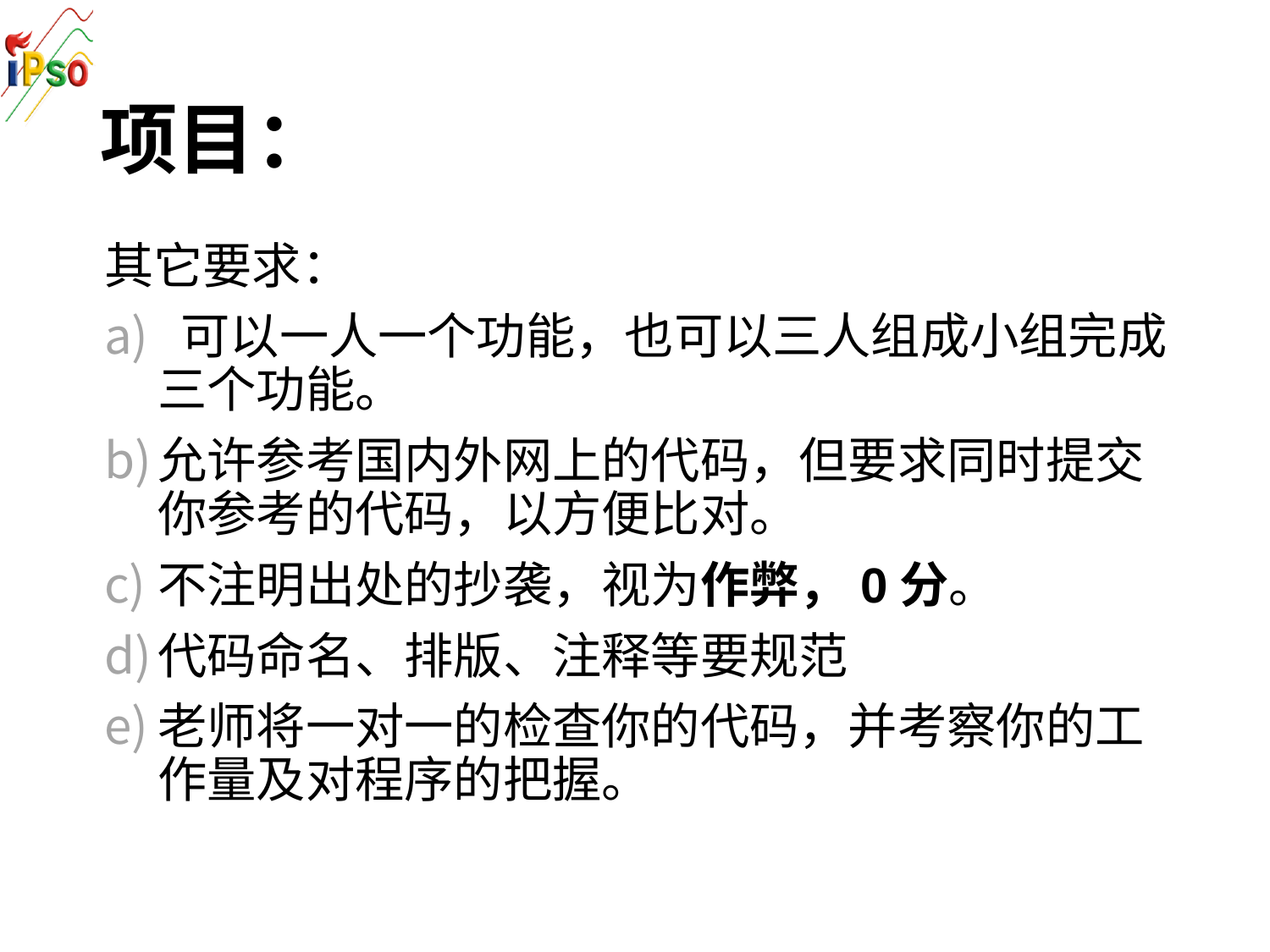

# 项目：
其它要求：
 可以一人一个功能，也可以三人组成小组完成三个功能。
允许参考国内外网上的代码，但要求同时提交你参考的代码，以方便比对。
不注明出处的抄袭，视为作弊，0分。
代码命名、排版、注释等要规范
老师将一对一的检查你的代码，并考察你的工作量及对程序的把握。